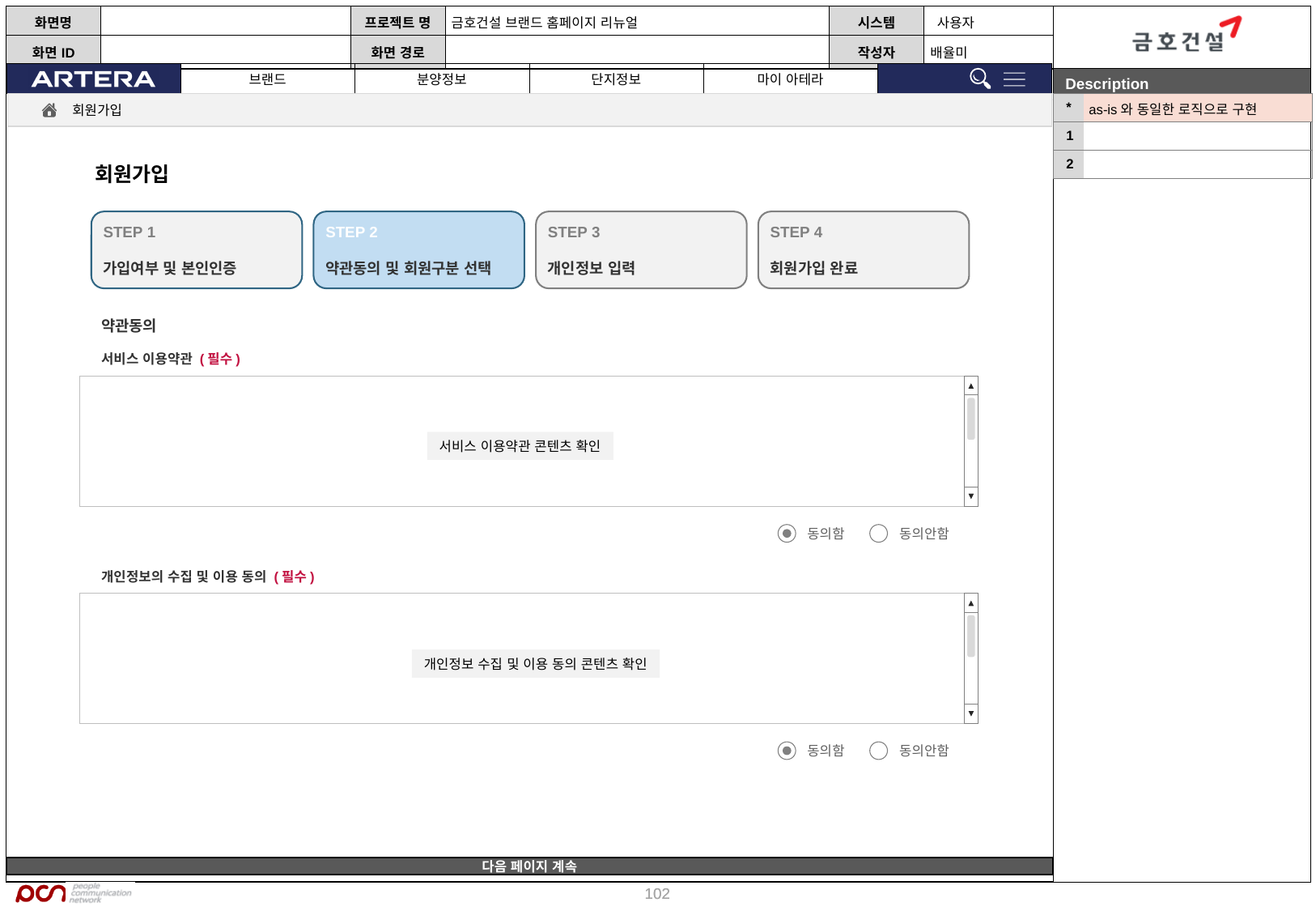

| \* | as-is와 동일한 로직으로 구현 |
| --- | --- |
| 1 |  |
| 2 |  |
회원가입

회원가입

STEP 1

가입여부 및 본인인증
STEP 2

약관동의 및 회원구분 선택
STEP 3

개인정보 입력
STEP 4

회원가입 완료
약관동의

서비스 이용약관 (필수)

서비스 이용약관 콘텐츠 확인
동의함

동의안함

개인정보의 수집 및 이용 동의 (필수)

개인정보 수집 및 이용 동의 콘텐츠 확인
동의함

동의안함